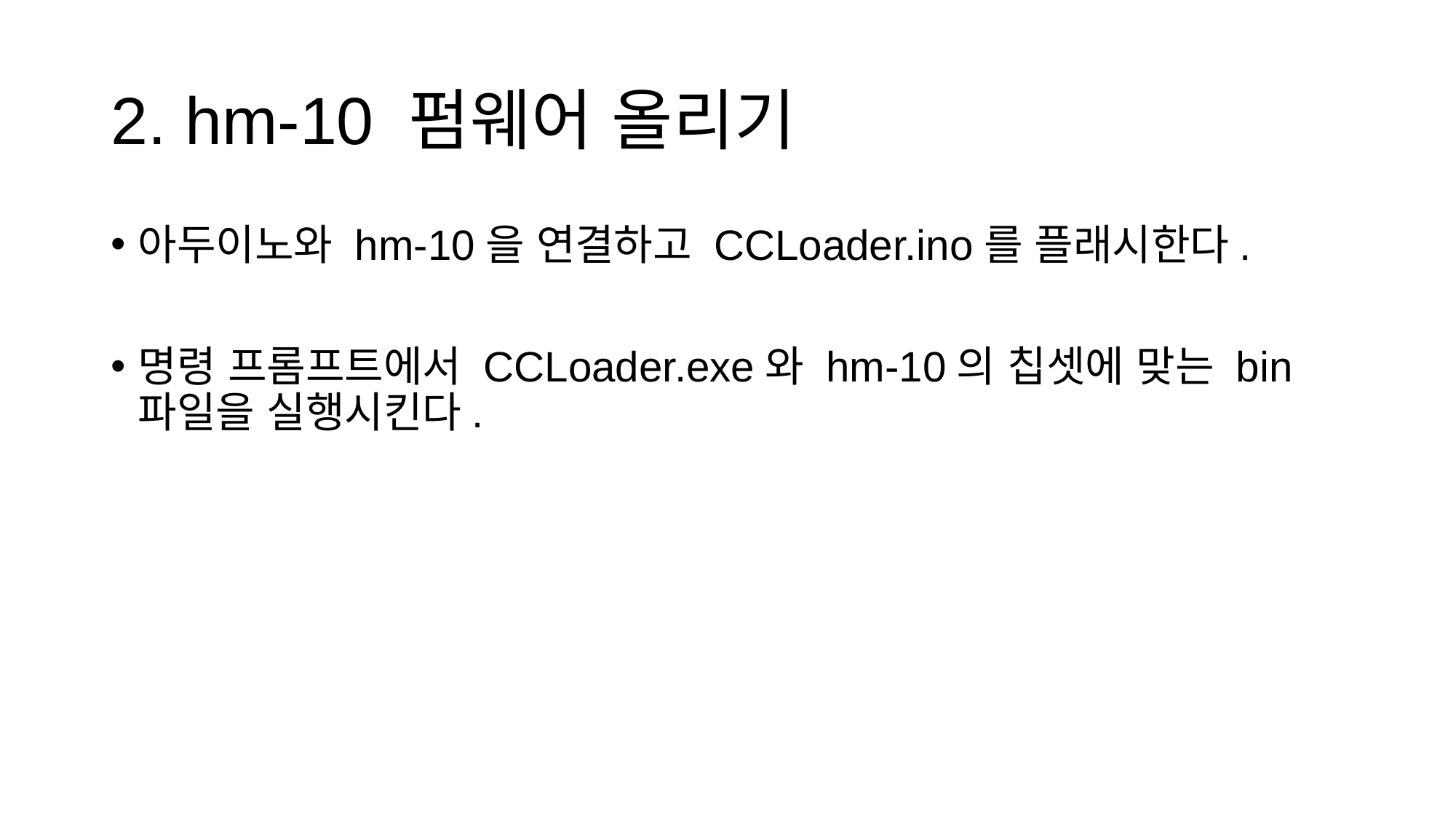

# 2. hm-10 펌웨어 올리기
아두이노와 hm-10을 연결하고 CCLoader.ino를 플래시한다.

명령 프롬프트에서 CCLoader.exe와 hm-10의 칩셋에 맞는 bin파일을 실행시킨다.